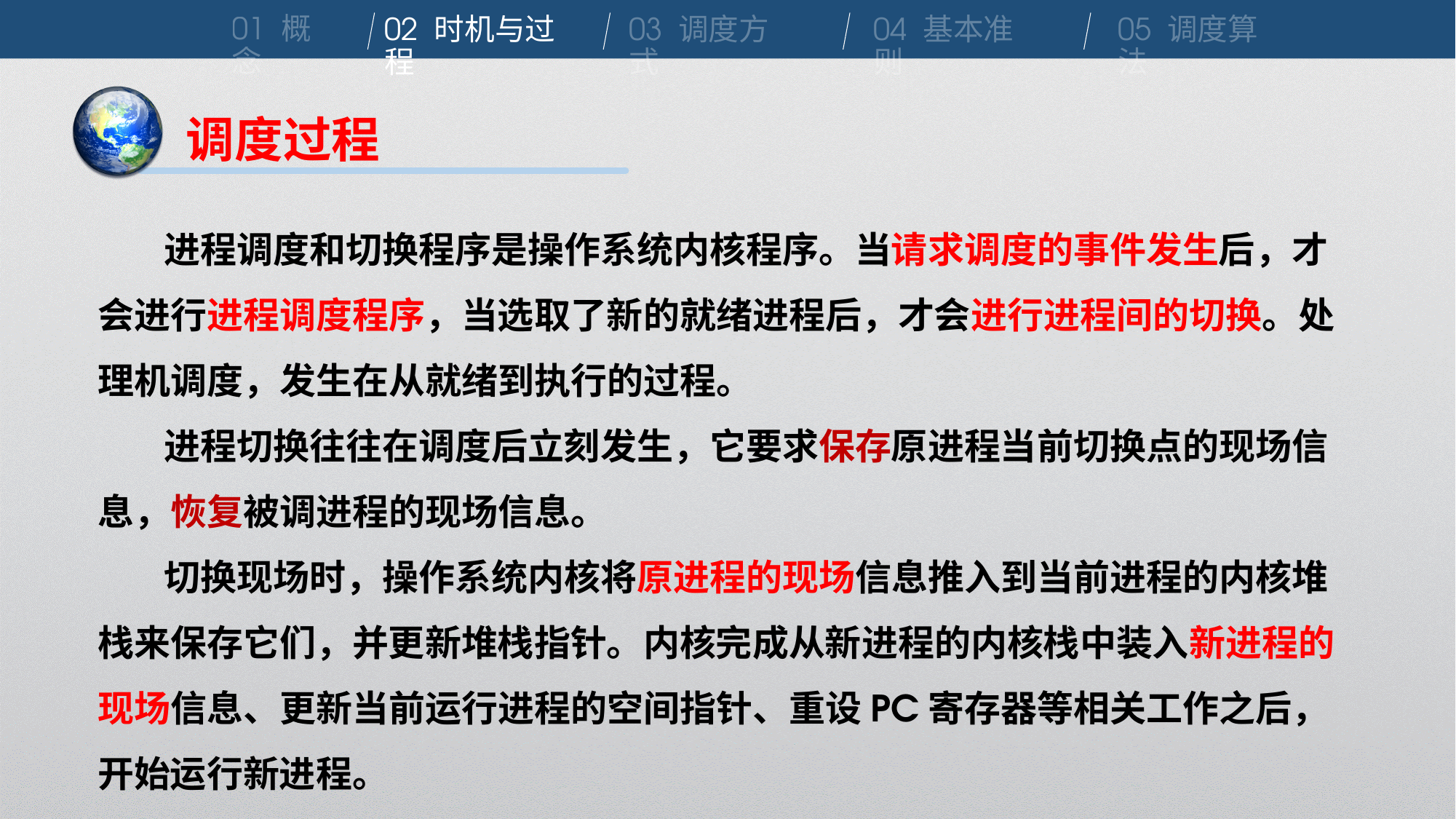

01 概念
02 时机与过程
03 调度方式
04 基本准则
05 调度算法
调度过程
       进程调度和切换程序是操作系统内核程序。当请求调度的事件发生后，才会进行进程调度程序，当选取了新的就绪进程后，才会进行进程间的切换。处理机调度，发生在从就绪到执行的过程。
       进程切换往往在调度后立刻发生，它要求保存原进程当前切换点的现场信息，恢复被调进程的现场信息。
       切换现场时，操作系统内核将原进程的现场信息推入到当前进程的内核堆栈来保存它们，并更新堆栈指针。内核完成从新进程的内核栈中装入新进程的现场信息、更新当前运行进程的空间指针、重设PC寄存器等相关工作之后，开始运行新进程。